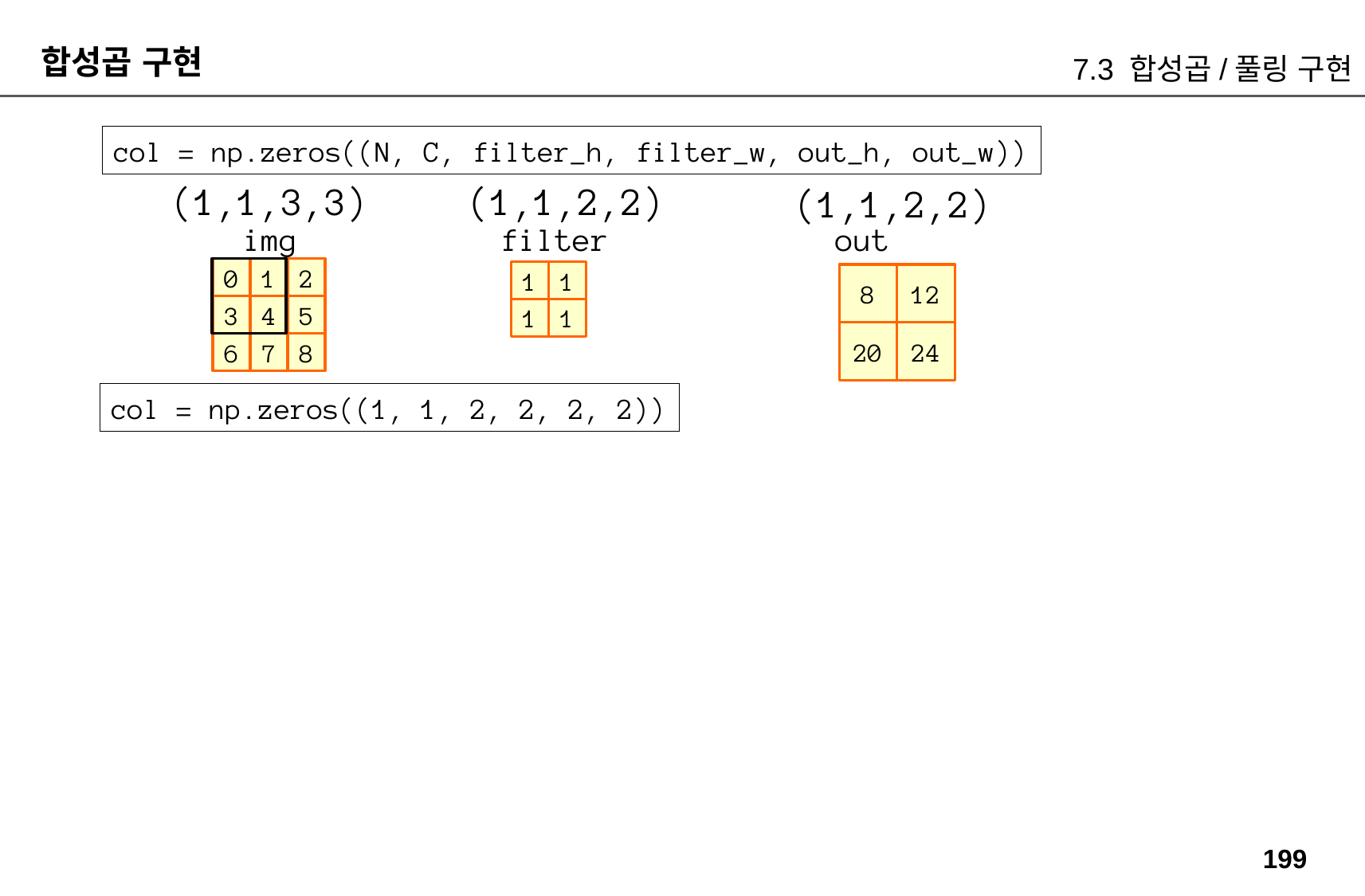

합성곱 구현
7.3 합성곱/풀링 구현
col = np.zeros((N, C, filter_h, filter_w, out_h, out_w))
(1,1,2,2)
(1,1,3,3)
(1,1,2,2)
img
filter
out

0
1
2
1
1
8
12
20
24
3
4
5
1
1
6
7
8
col = np.zeros((1, 1, 2, 2, 2, 2))